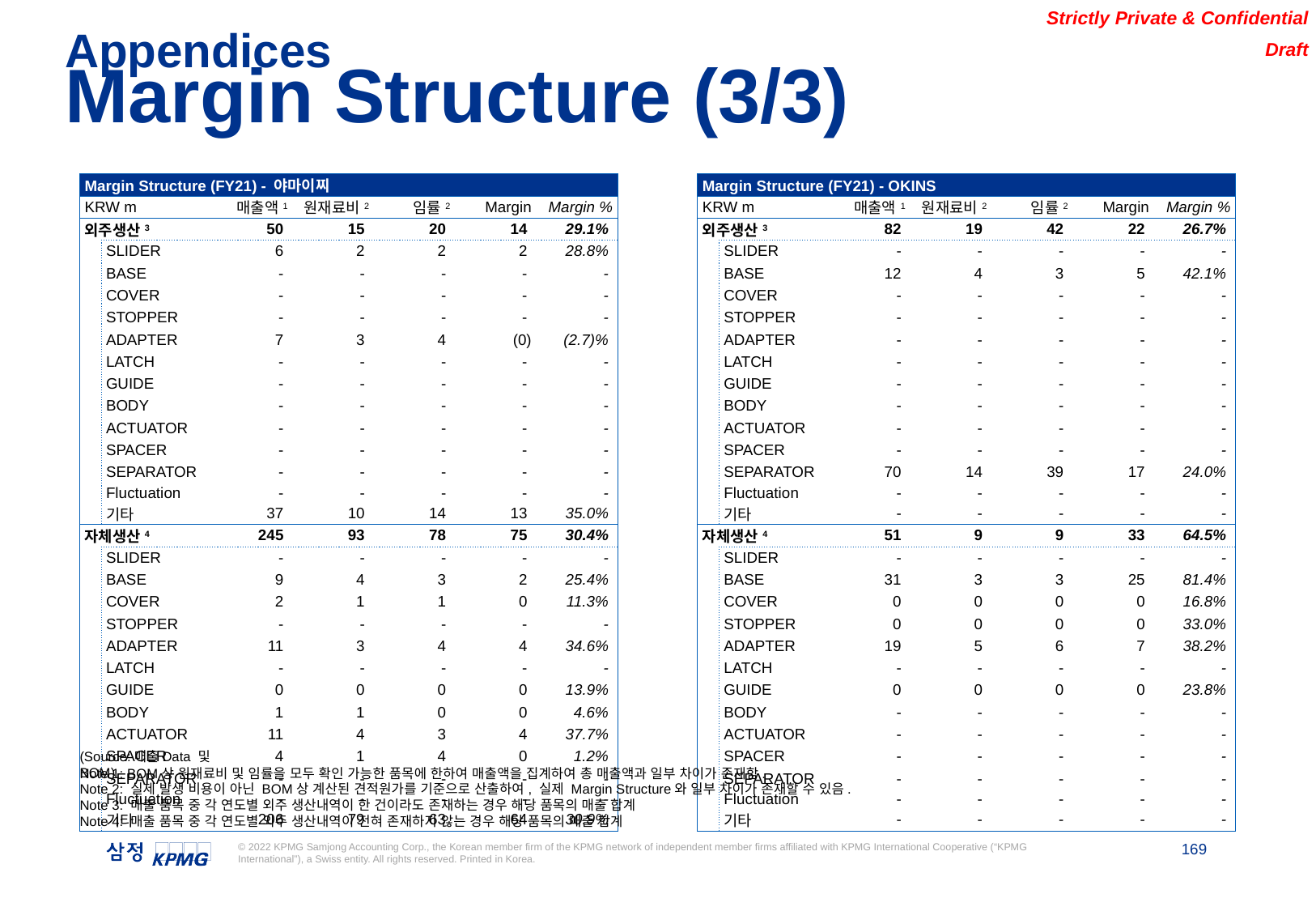

Appendices
Margin Structure (3/3)
| Margin Structure (FY21) - 야마이찌 |  |  |  |  |  |  |  |
| --- | --- | --- | --- | --- | --- | --- | --- |
| KRW m |  |  | 매출액1 | 원재료비2 | 임률2 | Margin | Margin % |
| 외주생산3 |  |  | 50 | 15 | 20 | 14 | 29.1% |
|  | SLIDER |  | 6 | 2 | 2 | 2 | 28.8% |
|  | BASE |  | - | - | - | - | - |
|  | COVER |  | - | - | - | - | - |
|  | STOPPER |  | - | - | - | - | - |
|  | ADAPTER |  | 7 | 3 | 4 | (0) | (2.7)% |
|  | LATCH |  | - | - | - | - | - |
|  | GUIDE |  | - | - | - | - | - |
|  | BODY |  | - | - | - | - | - |
|  | ACTUATOR |  | - | - | - | - | - |
|  | SPACER |  | - | - | - | - | - |
|  | SEPARATOR |  | - | - | - | - | - |
|  | Fluctuation |  | - | - | - | - | - |
|  | 기타 |  | 37 | 10 | 14 | 13 | 35.0% |
| 자체생산4 |  |  | 245 | 93 | 78 | 75 | 30.4% |
|  | SLIDER |  | - | - | - | - | - |
|  | BASE |  | 9 | 4 | 3 | 2 | 25.4% |
|  | COVER |  | 2 | 1 | 1 | 0 | 11.3% |
|  | STOPPER |  | - | - | - | - | - |
|  | ADAPTER |  | 11 | 3 | 4 | 4 | 34.6% |
|  | LATCH |  | - | - | - | - | - |
|  | GUIDE |  | 0 | 0 | 0 | 0 | 13.9% |
|  | BODY |  | 1 | 1 | 0 | 0 | 4.6% |
|  | ACTUATOR |  | 11 | 4 | 3 | 4 | 37.7% |
|  | SPACER |  | 4 | 1 | 4 | 0 | 1.2% |
|  | SEPARATOR |  | - | - | - | - | - |
|  | Fluctuation |  | - | - | - | - | - |
|  | 기타 |  | 206 | 79 | 63 | 64 | 30.9% |
| Margin Structure (FY21) - OKINS |  |  |  |  |  |  |  |
| --- | --- | --- | --- | --- | --- | --- | --- |
| KRW m |  |  | 매출액1 | 원재료비2 | 임률2 | Margin | Margin % |
| 외주생산3 |  |  | 82 | 19 | 42 | 22 | 26.7% |
|  | SLIDER |  | - | - | - | - | - |
|  | BASE |  | 12 | 4 | 3 | 5 | 42.1% |
|  | COVER |  | - | - | - | - | - |
|  | STOPPER |  | - | - | - | - | - |
|  | ADAPTER |  | - | - | - | - | - |
|  | LATCH |  | - | - | - | - | - |
|  | GUIDE |  | - | - | - | - | - |
|  | BODY |  | - | - | - | - | - |
|  | ACTUATOR |  | - | - | - | - | - |
|  | SPACER |  | - | - | - | - | - |
|  | SEPARATOR |  | 70 | 14 | 39 | 17 | 24.0% |
|  | Fluctuation |  | - | - | - | - | - |
|  | 기타 |  | - | - | - | - | - |
| 자체생산4 |  |  | 51 | 9 | 9 | 33 | 64.5% |
|  | SLIDER |  | - | - | - | - | - |
|  | BASE |  | 31 | 3 | 3 | 25 | 81.4% |
|  | COVER |  | 0 | 0 | 0 | 0 | 16.8% |
|  | STOPPER |  | 0 | 0 | 0 | 0 | 33.0% |
|  | ADAPTER |  | 19 | 5 | 6 | 7 | 38.2% |
|  | LATCH |  | - | - | - | - | - |
|  | GUIDE |  | 0 | 0 | 0 | 0 | 23.8% |
|  | BODY |  | - | - | - | - | - |
|  | ACTUATOR |  | - | - | - | - | - |
|  | SPACER |  | - | - | - | - | - |
|  | SEPARATOR |  | - | - | - | - | - |
|  | Fluctuation |  | - | - | - | - | - |
|  | 기타 |  | - | - | - | - | - |
(Source:매출Data 및 BOM)
Note 1: BOM상 원재료비 및 임률을 모두 확인 가능한 품목에 한하여 매출액을 집계하여 총 매출액과 일부 차이가 존재함.
Note 2: 실제 발생 비용이 아닌 BOM상 계산된 견적원가를 기준으로 산출하여, 실제 Margin Structure와 일부 차이가 존재할 수 있음.
Note 3: 매출 품목 중 각 연도별 외주 생산내역이 한 건이라도 존재하는 경우 해당 품목의 매출 합계
Note 4: 매출 품목 중 각 연도별 외주 생산내역이 전혀 존재하지 않는 경우 해당 품목의 매출 합계